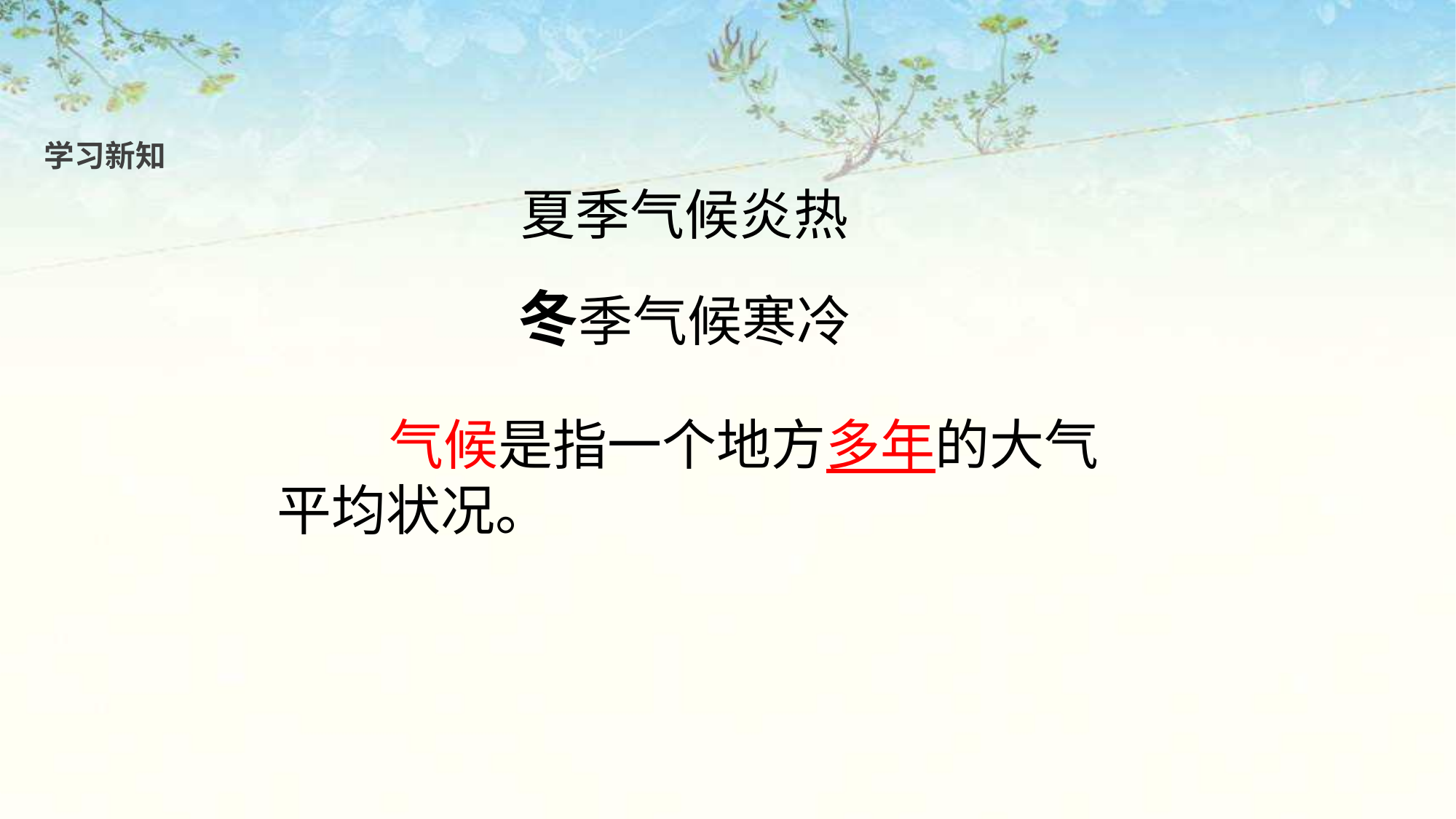

学习新知
夏季气候炎热
冬季气候寒冷
        气候是指一个地方多年的大气平均状况。